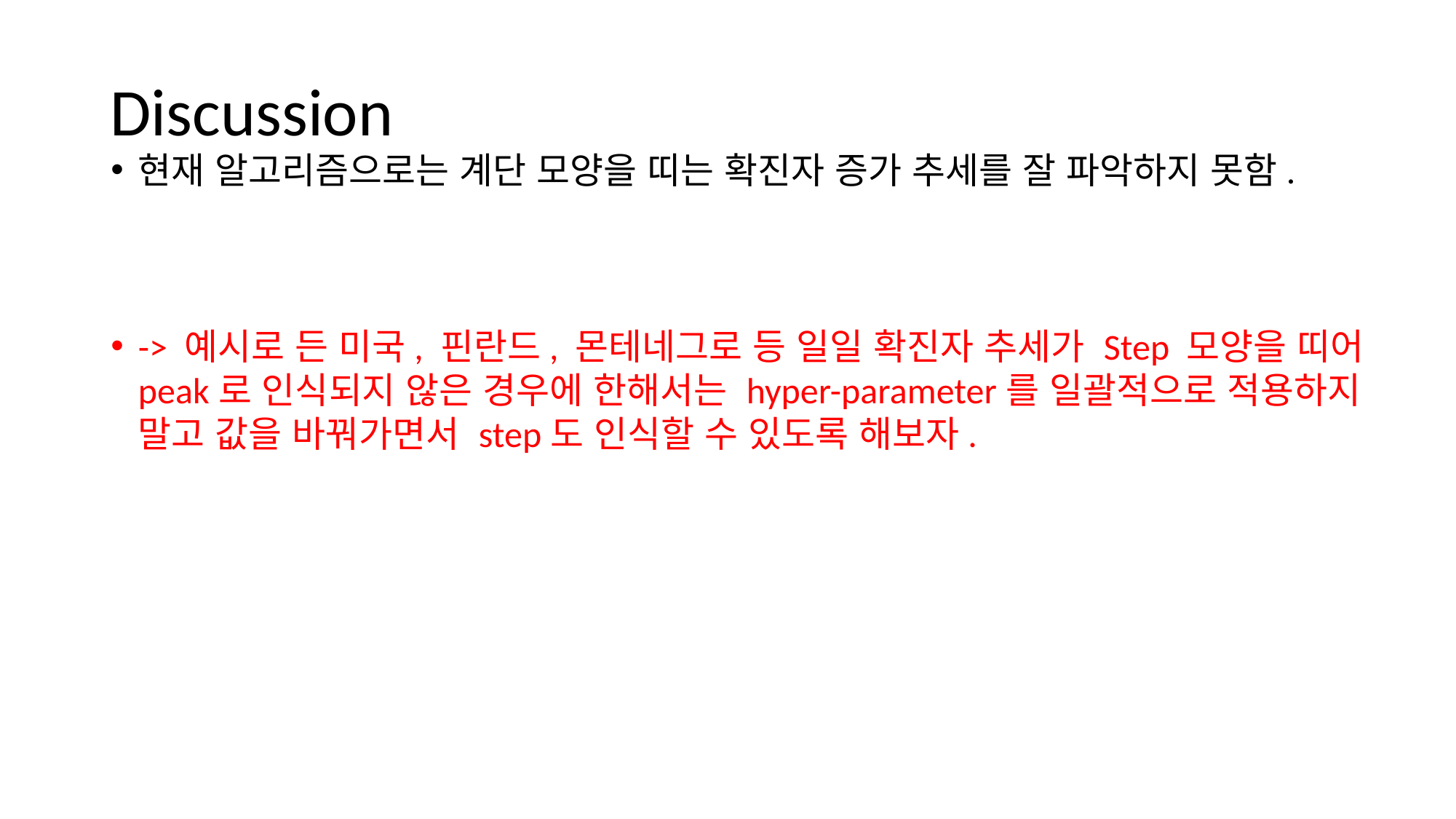

# Discussion
현재 알고리즘으로는 계단 모양을 띠는 확진자 증가 추세를 잘 파악하지 못함.

-> 예시로 든 미국, 핀란드, 몬테네그로 등 일일 확진자 추세가 Step 모양을 띠어 peak로 인식되지 않은 경우에 한해서는 hyper-parameter를 일괄적으로 적용하지 말고 값을 바꿔가면서 step도 인식할 수 있도록 해보자.